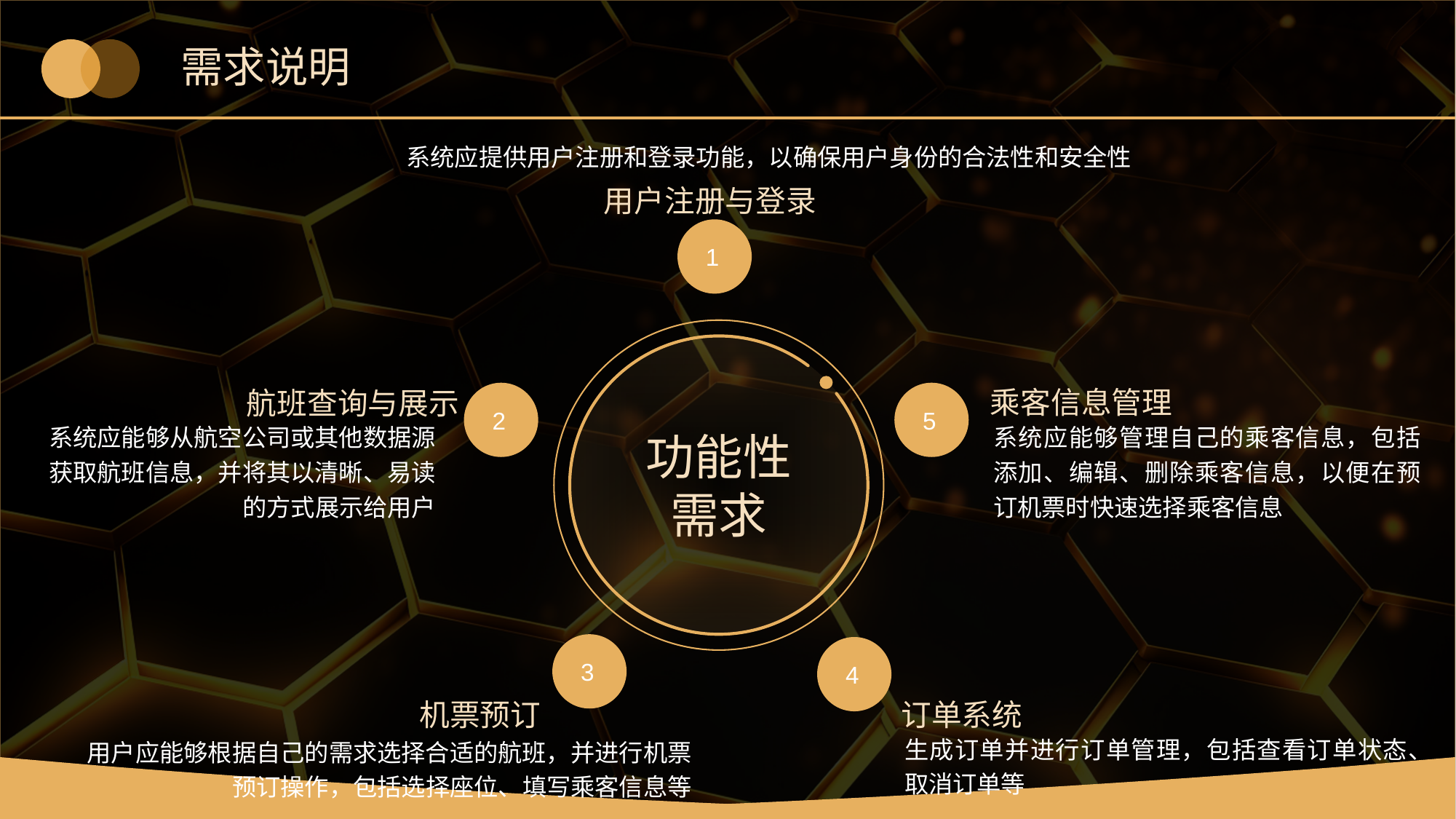

# 需求说明
系统应提供用户注册和登录功能，以确保用户身份的合法性和安全性
用户注册与登录
 1

功能性需求
 2
航班查询与展示
系统应能够从航空公司或其他数据源获取航班信息，并将其以清晰、易读的方式展示给用户
 5
乘客信息管理
系统应能够管理自己的乘客信息，包括添加、编辑、删除乘客信息，以便在预订机票时快速选择乘客信息
 3
机票预订
用户应能够根据自己的需求选择合适的航班，并进行机票预订操作，包括选择座位、填写乘客信息等
 4
订单系统
生成订单并进行订单管理，包括查看订单状态、取消订单等